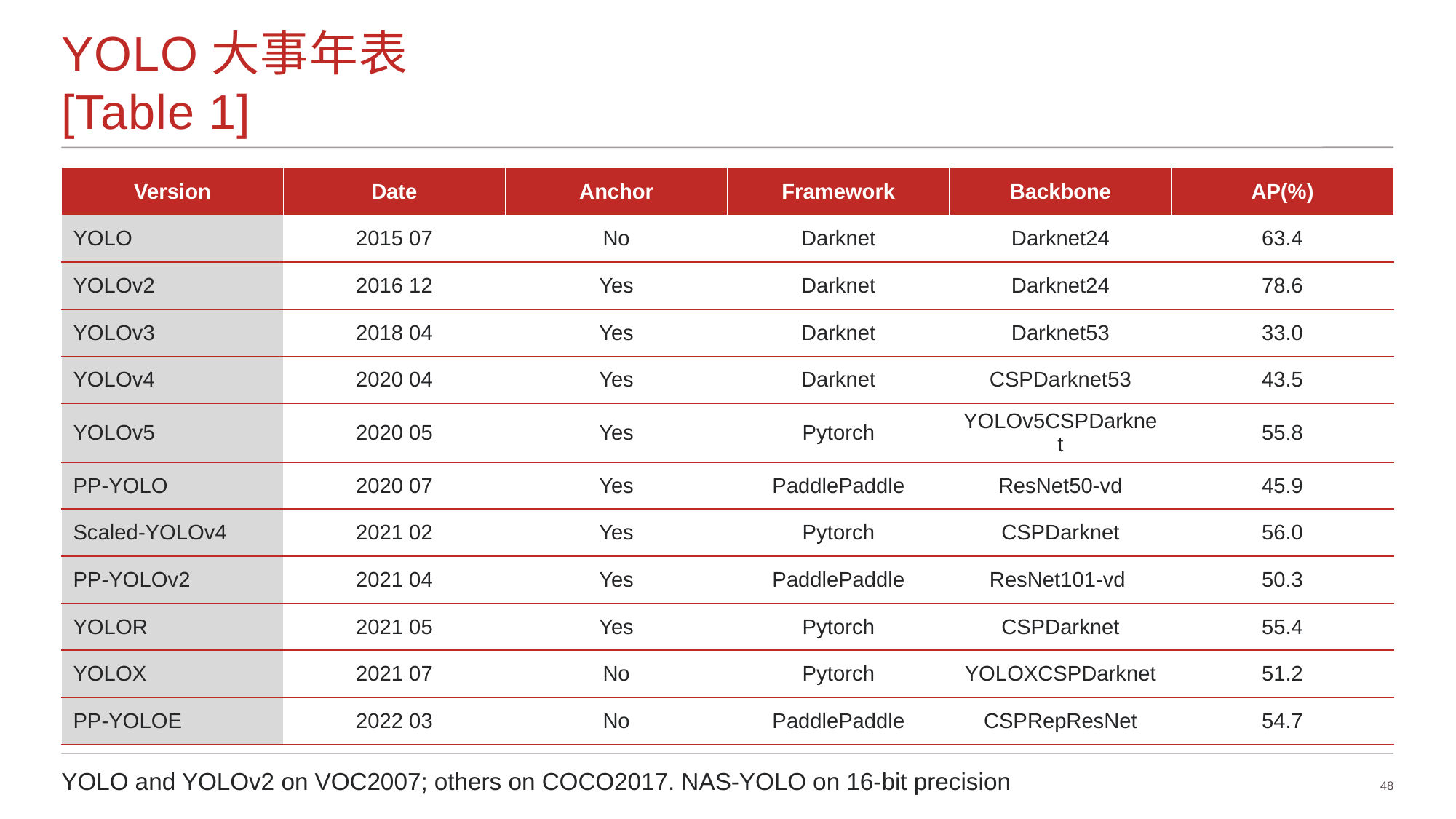

# YOLO大事年表								[Table 1]
| Version | Date | Anchor | Framework | Backbone | AP(%) |
| --- | --- | --- | --- | --- | --- |
| YOLO | 2015 07 | No | Darknet | Darknet24 | 63.4 |
| YOLOv2 | 2016 12 | Yes | Darknet | Darknet24 | 78.6 |
| YOLOv3 | 2018 04 | Yes | Darknet | Darknet53 | 33.0 |
| YOLOv4 | 2020 04 | Yes | Darknet | CSPDarknet53 | 43.5 |
| YOLOv5 | 2020 05 | Yes | Pytorch | YOLOv5CSPDarknet | 55.8 |
| PP-YOLO | 2020 07 | Yes | PaddlePaddle | ResNet50-vd | 45.9 |
| Scaled-YOLOv4 | 2021 02 | Yes | Pytorch | CSPDarknet | 56.0 |
| PP-YOLOv2 | 2021 04 | Yes | PaddlePaddle | ResNet101-vd | 50.3 |
| YOLOR | 2021 05 | Yes | Pytorch | CSPDarknet | 55.4 |
| YOLOX | 2021 07 | No | Pytorch | YOLOXCSPDarknet | 51.2 |
| PP-YOLOE | 2022 03 | No | PaddlePaddle | CSPRepResNet | 54.7 |
YOLO and YOLOv2 on VOC2007; others on COCO2017. NAS-YOLO on 16-bit precision